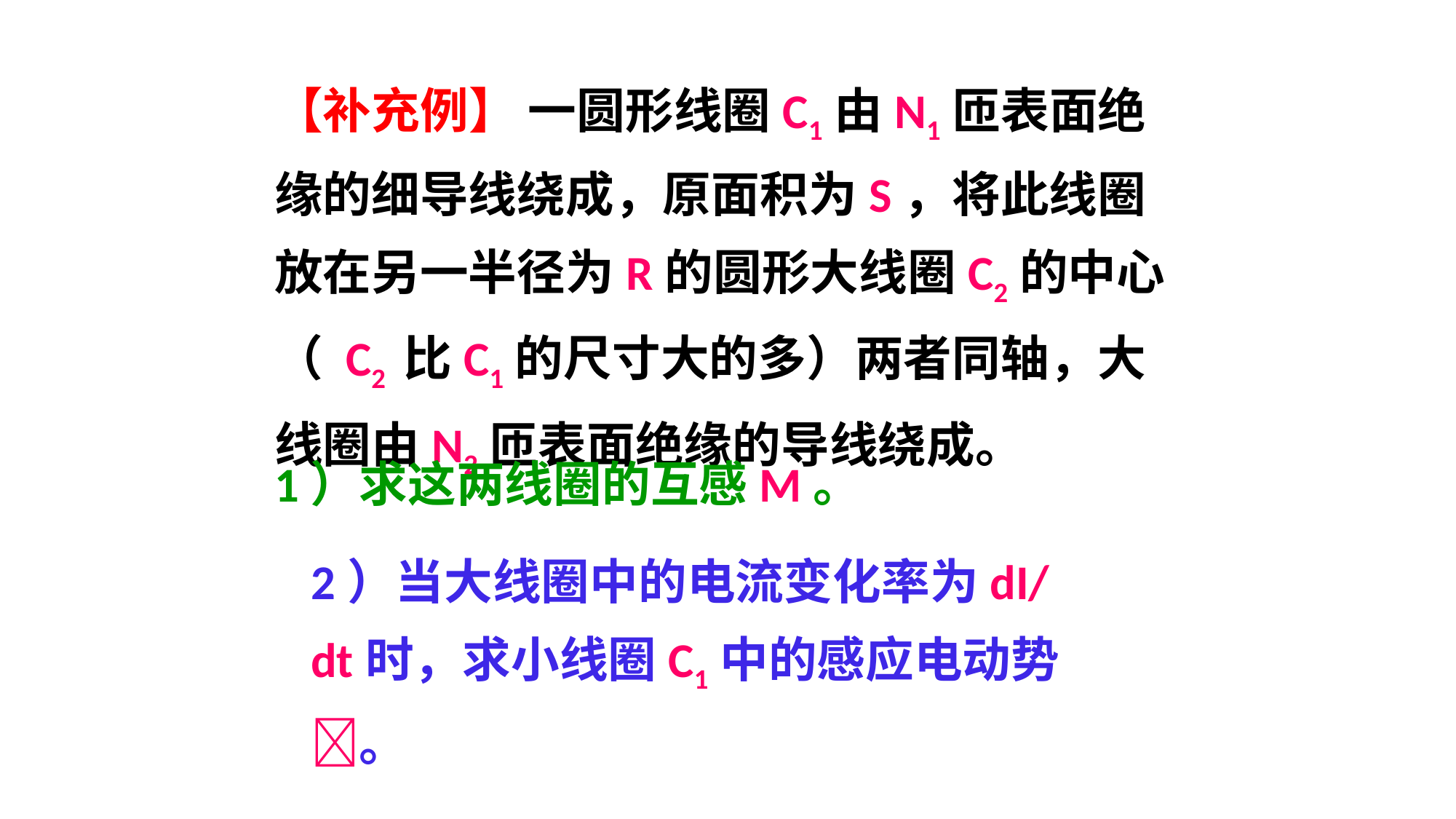

【补充例】 一圆形线圈C1由N1匝表面绝缘的细导线绕成，原面积为S，将此线圈放在另一半径为R的圆形大线圈C2的中心（ C2 比C1的尺寸大的多）两者同轴，大线圈由N2匝表面绝缘的导线绕成。
1）求这两线圈的互感M。
2）当大线圈中的电流变化率为dI/dt时，求小线圈C1中的感应电动势ε。